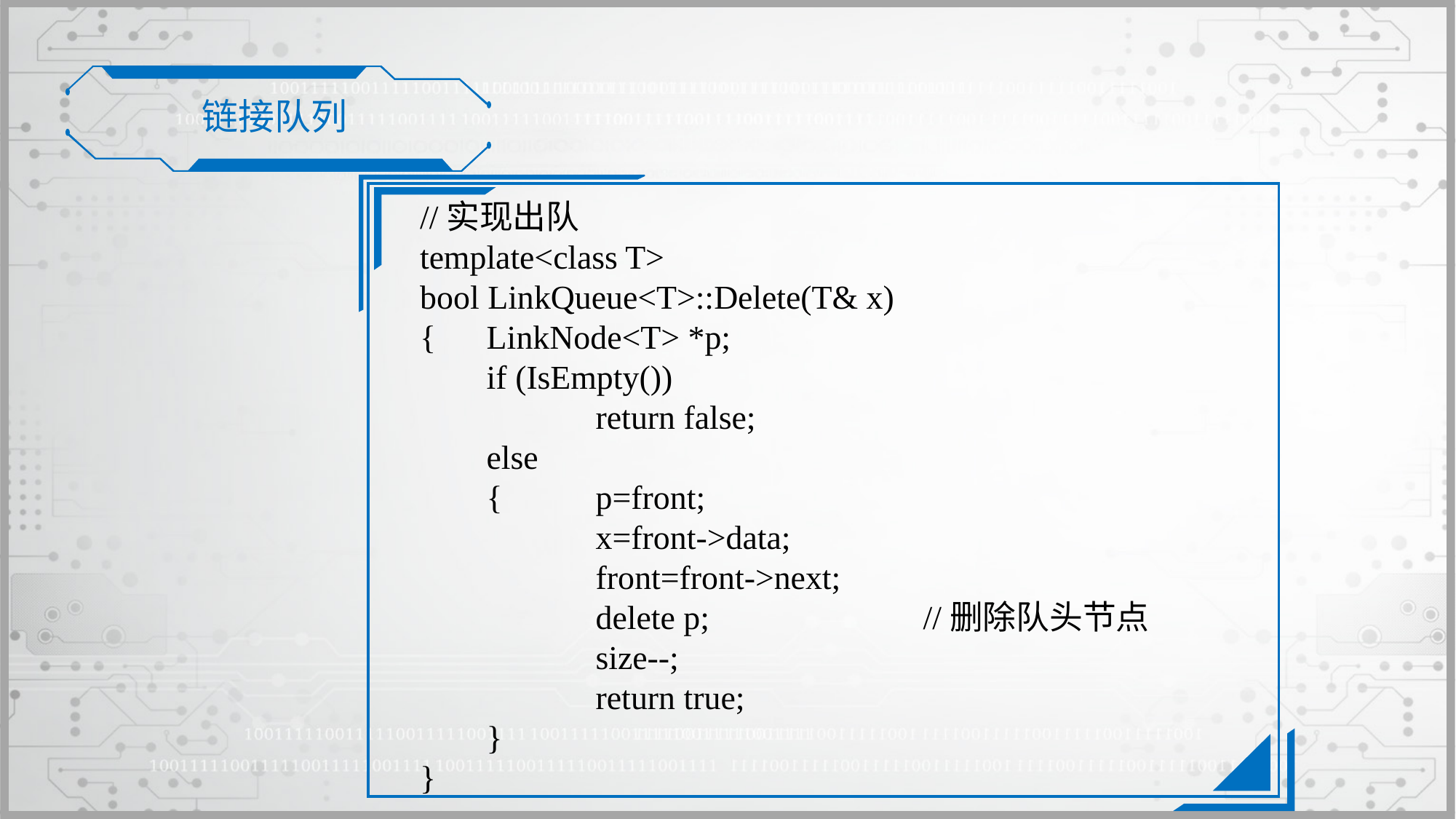

链接队列

//实现出队
template<class T>
bool LinkQueue<T>::Delete(T& x)
{	LinkNode<T> *p;
	if (IsEmpty())
		return false;
	else
	{	p=front;
		x=front->data;
		front=front->next;
		delete p;		//删除队头节点
		size--;
		return true;
	}
}